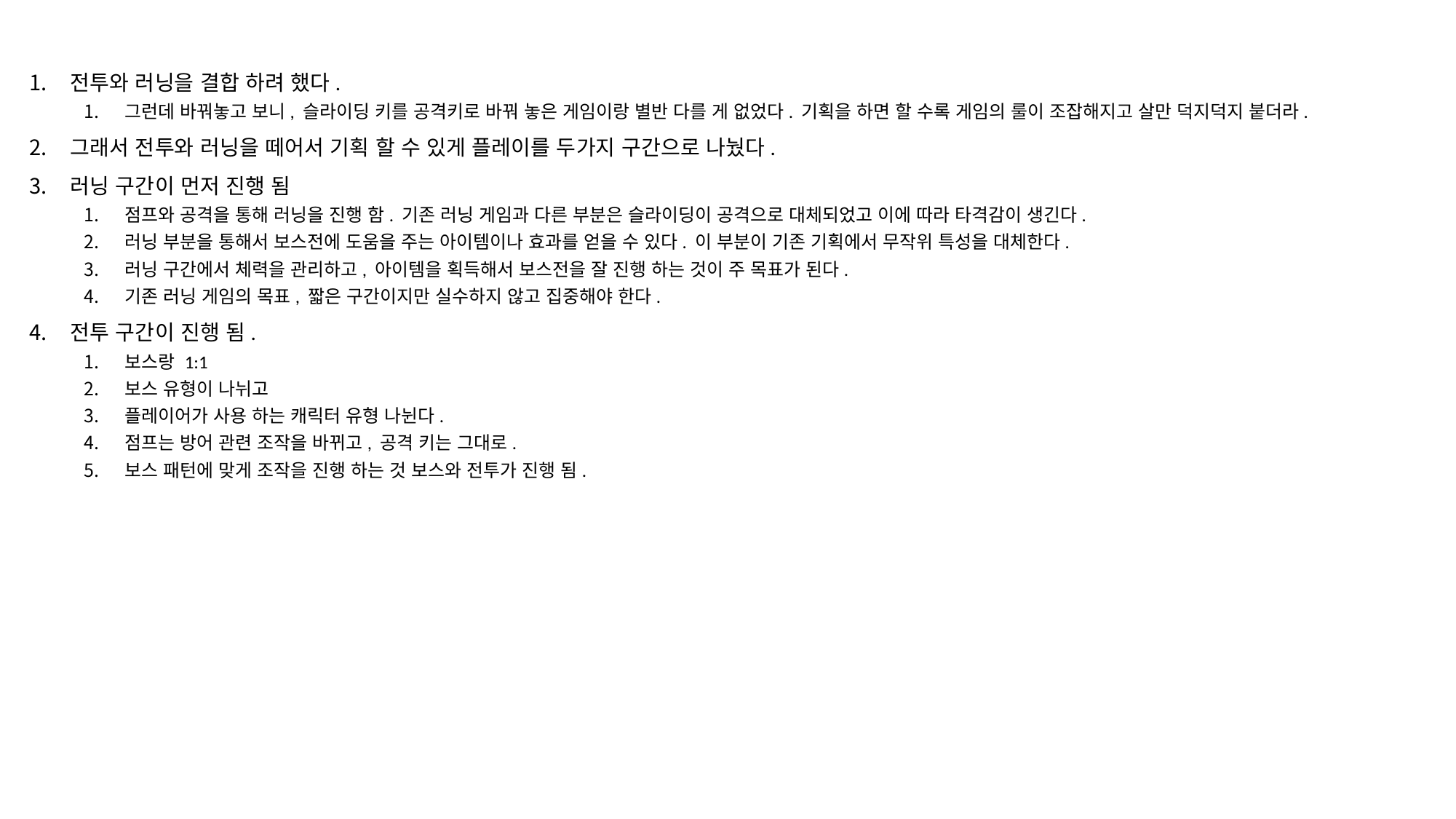

#
전투와 러닝을 결합 하려 했다.
그런데 바꿔놓고 보니, 슬라이딩 키를 공격키로 바꿔 놓은 게임이랑 별반 다를 게 없었다. 기획을 하면 할 수록 게임의 룰이 조잡해지고 살만 덕지덕지 붙더라.
그래서 전투와 러닝을 떼어서 기획 할 수 있게 플레이를 두가지 구간으로 나눴다.
러닝 구간이 먼저 진행 됨
점프와 공격을 통해 러닝을 진행 함. 기존 러닝 게임과 다른 부분은 슬라이딩이 공격으로 대체되었고 이에 따라 타격감이 생긴다.
러닝 부분을 통해서 보스전에 도움을 주는 아이템이나 효과를 얻을 수 있다. 이 부분이 기존 기획에서 무작위 특성을 대체한다.
러닝 구간에서 체력을 관리하고, 아이템을 획득해서 보스전을 잘 진행 하는 것이 주 목표가 된다.
기존 러닝 게임의 목표, 짧은 구간이지만 실수하지 않고 집중해야 한다.
전투 구간이 진행 됨.
보스랑 1:1
보스 유형이 나뉘고
플레이어가 사용 하는 캐릭터 유형 나뉜다.
점프는 방어 관련 조작을 바뀌고, 공격 키는 그대로.
보스 패턴에 맞게 조작을 진행 하는 것 보스와 전투가 진행 됨.